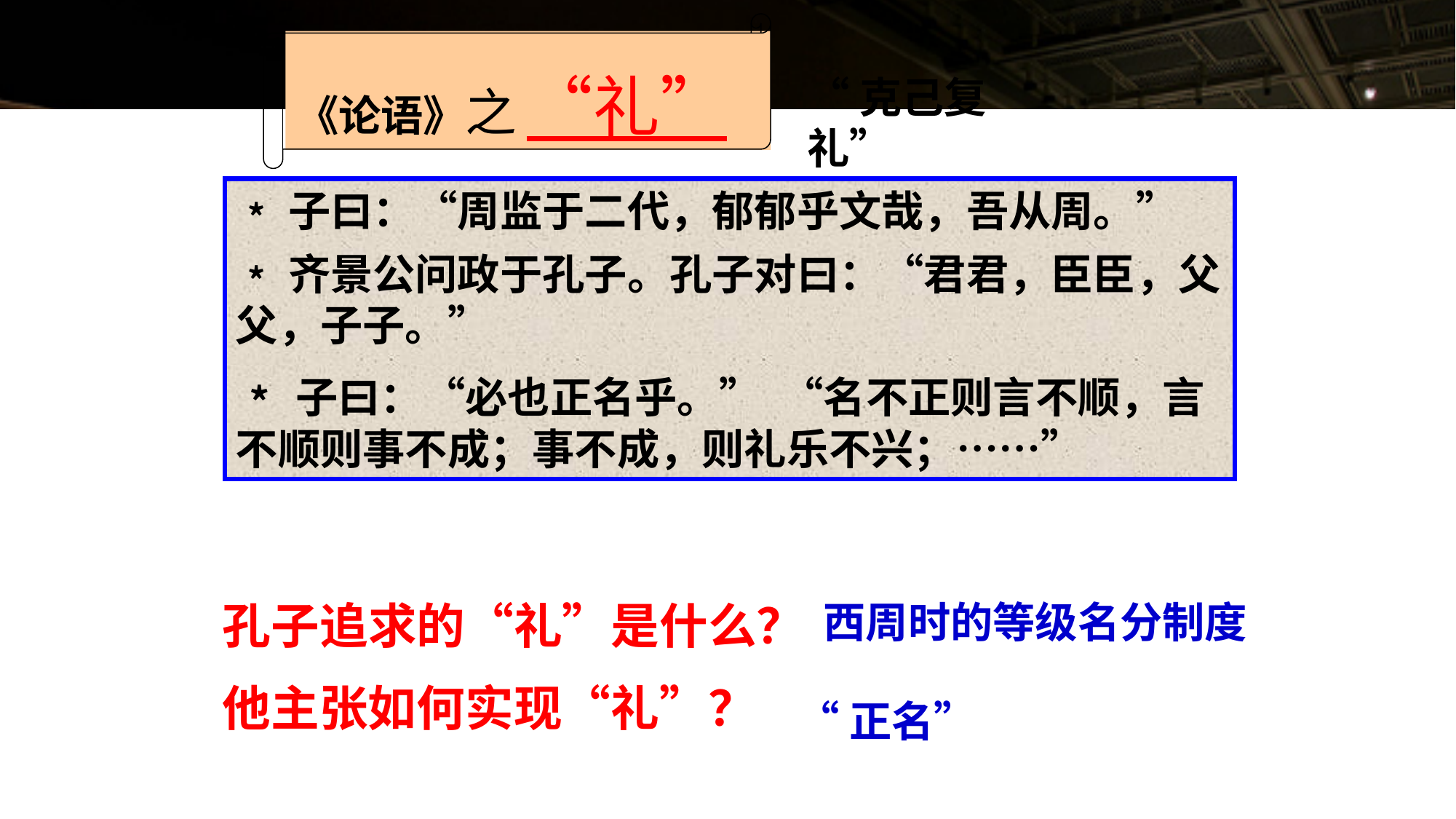

《论语》之 “礼”

“克己复礼”
﹡子曰：“周监于二代，郁郁乎文哉，吾从周。”
﹡齐景公问政于孔子。孔子对曰：“君君，臣臣，父父，子子。”
﹡子曰：“必也正名乎。”  “名不正则言不顺，言不顺则事不成；事不成，则礼乐不兴；……”
孔子追求的“礼”是什么？
他主张如何实现“礼”？
西周时的等级名分制度
“正名”